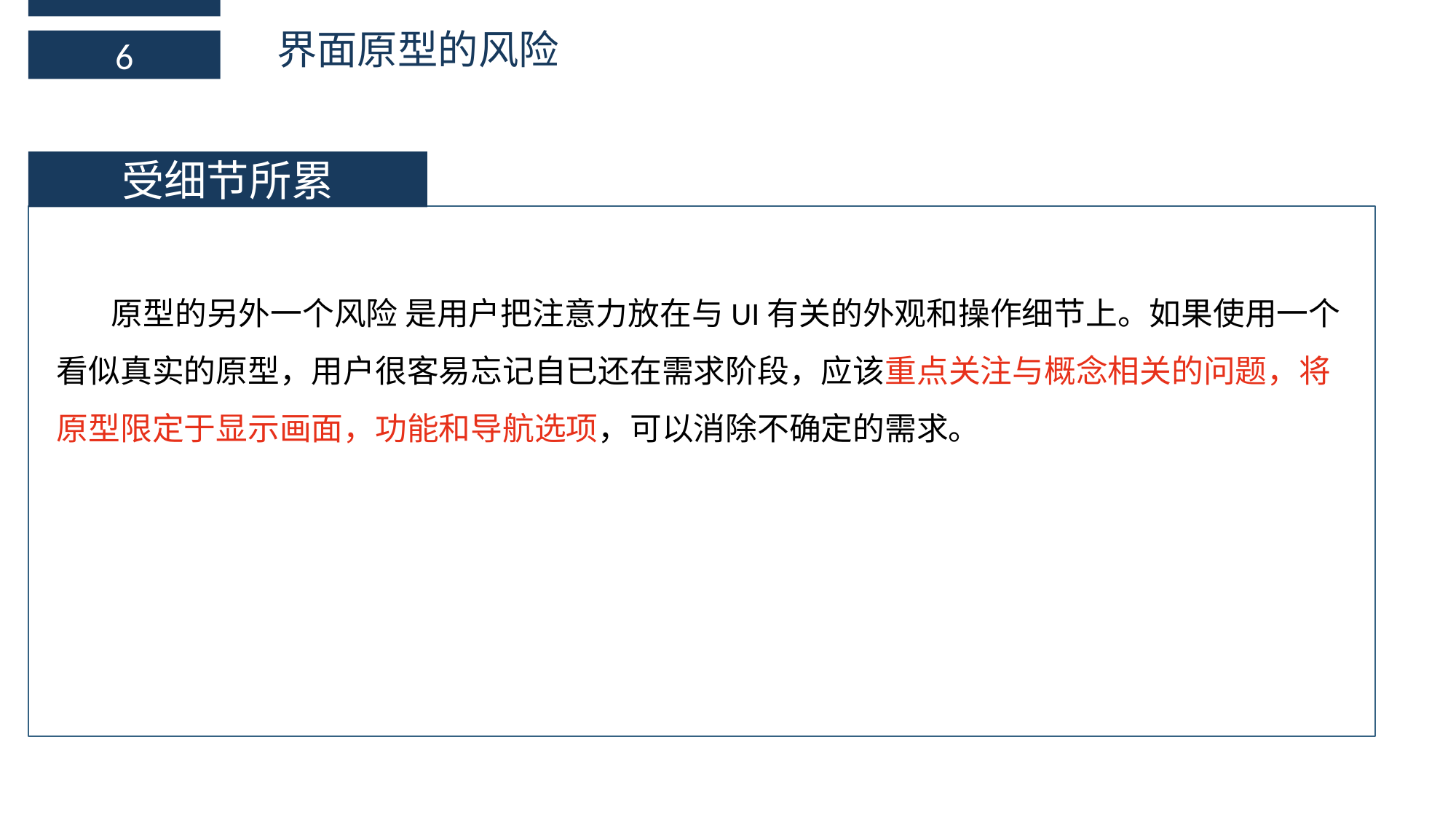

界面原型的风险
6
受细节所累

原型的另外一个风险 是用户把注意力放在与UI有关的外观和操作细节上。如果使用一个看似真实的原型，用户很客易忘记自已还在需求阶段，应该重点关注与概念相关的问题，将原型限定于显示画面，功能和导航选项，可以消除不确定的需求。